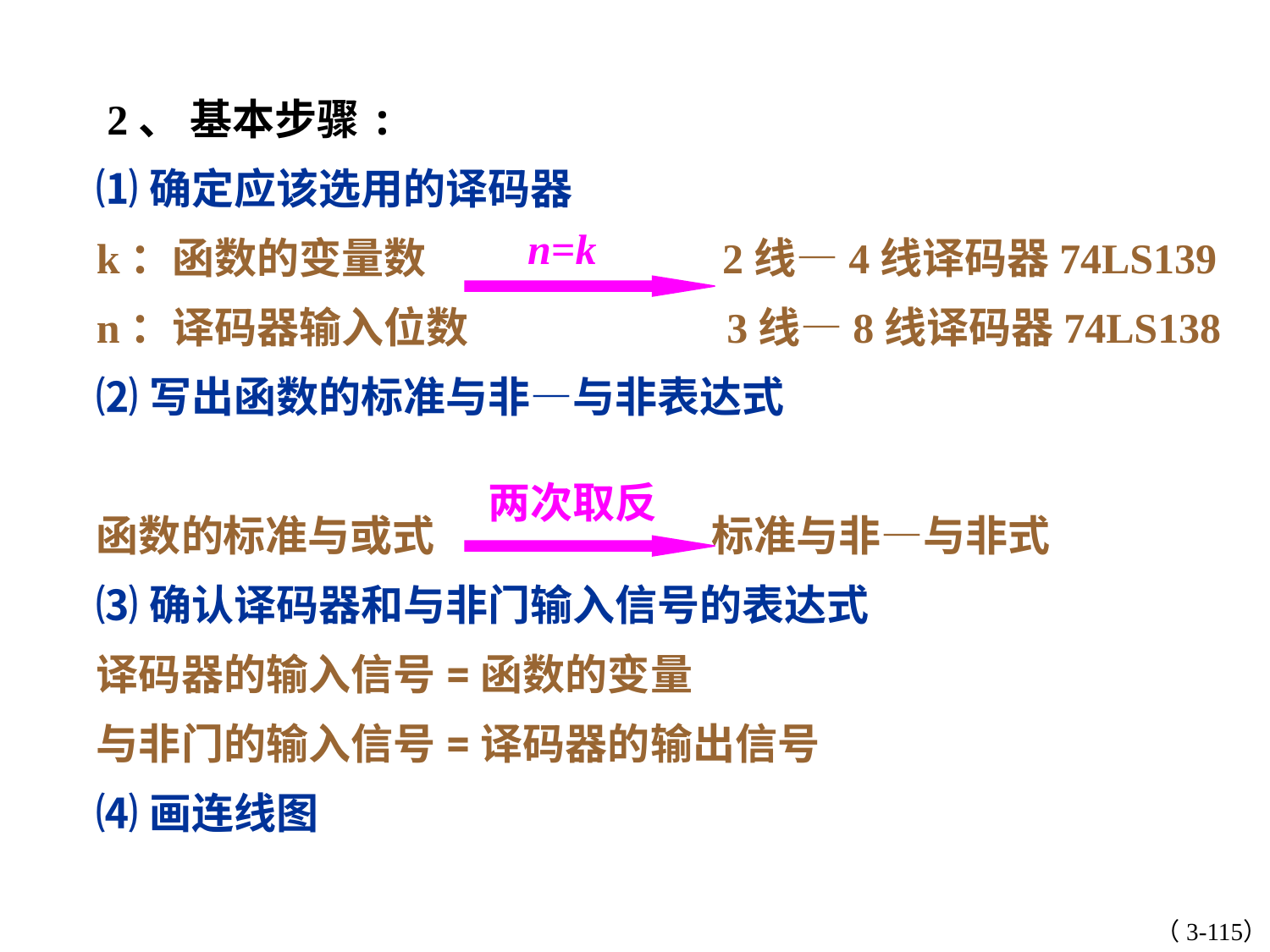

2、 基本步骤:
⑴确定应该选用的译码器
k：函数的变量数                              2线—4线译码器74LS139
n：译码器输入位数                          3线—8线译码器74LS138
⑵写出函数的标准与非—与非表达式

函数的标准与或式                             标准与非—与非式
⑶确认译码器和与非门输入信号的表达式
译码器的输入信号=函数的变量
与非门的输入信号=译码器的输出信号
⑷画连线图
n=k

两次取反

（3-115）